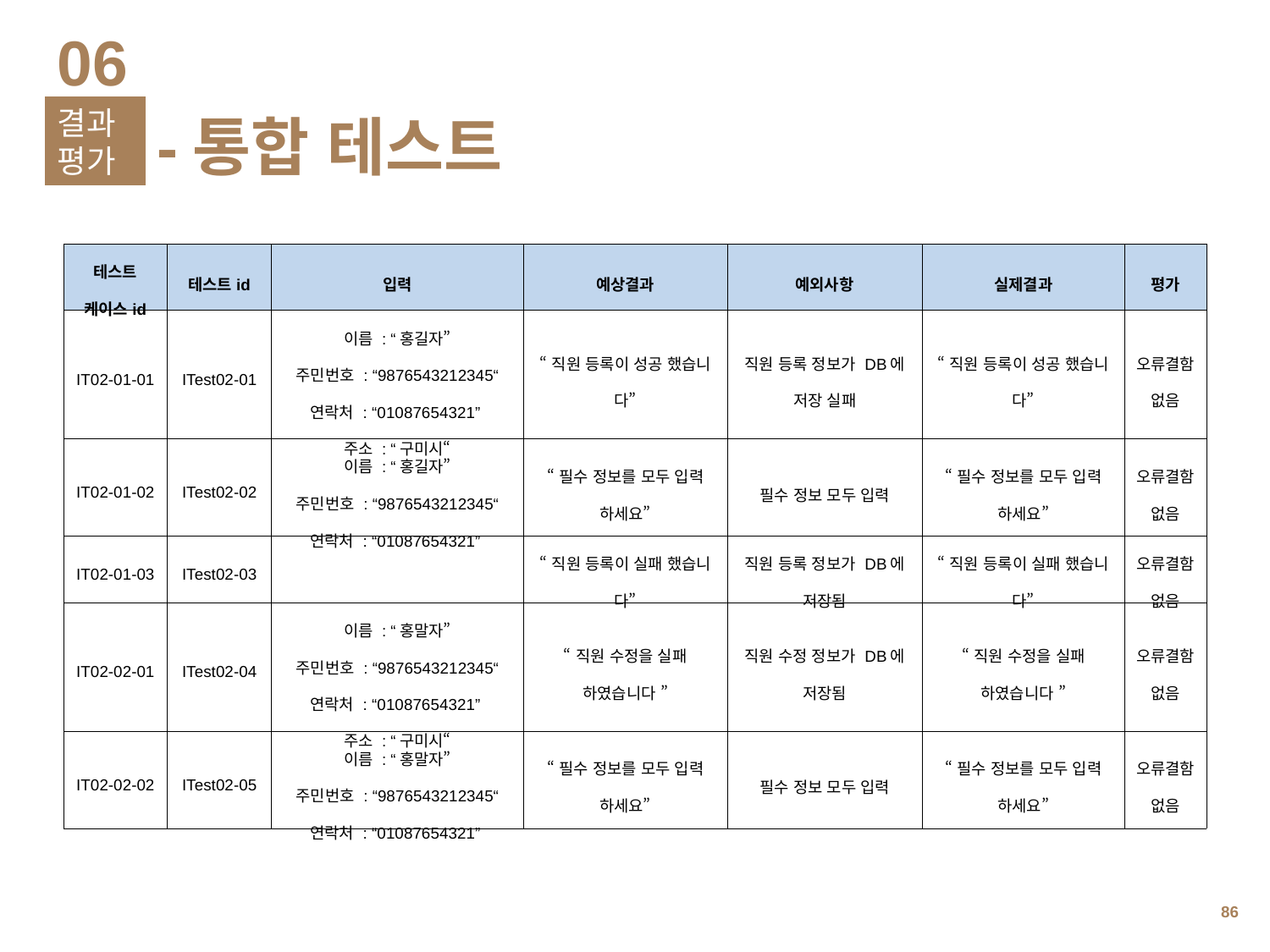

06
결과평가
-통합 테스트
| 테스트 케이스id | 테스트id | 입력 | 예상결과 | 예외사항 | 실제결과 | 평가 |
| --- | --- | --- | --- | --- | --- | --- |
| IT02-01-01 | ITest02-01 | 이름 : “홍길자” 주민번호 : “9876543212345“ 연락처 : “01087654321” 주소 : “구미시“ | “직원 등록이 성공 했습니다” | 직원 등록 정보가 DB에 저장 실패 | “직원 등록이 성공 했습니다” | 오류결함 없음 |
| IT02-01-02 | ITest02-02 | 이름 : “홍길자” 주민번호 : “9876543212345“ 연락처 : “01087654321” | “필수 정보를 모두 입력 하세요” | 필수 정보 모두 입력 | “필수 정보를 모두 입력 하세요” | 오류결함 없음 |
| IT02-01-03 | ITest02-03 |  | “직원 등록이 실패 했습니다” | 직원 등록 정보가 DB에 저장됨 | “직원 등록이 실패 했습니다” | 오류결함 없음 |
| IT02-02-01 | ITest02-04 | 이름 : “홍말자” 주민번호 : “9876543212345“ 연락처 : “01087654321” 주소 : “구미시“ | “직원 수정을 실패 하였습니다 ” | 직원 수정 정보가 DB에 저장됨 | “직원 수정을 실패 하였습니다 ” | 오류결함 없음 |
| IT02-02-02 | ITest02-05 | 이름 : “홍말자” 주민번호 : “9876543212345“ 연락처 : “01087654321” | “필수 정보를 모두 입력 하세요” | 필수 정보 모두 입력 | “필수 정보를 모두 입력 하세요” | 오류결함 없음 |
86